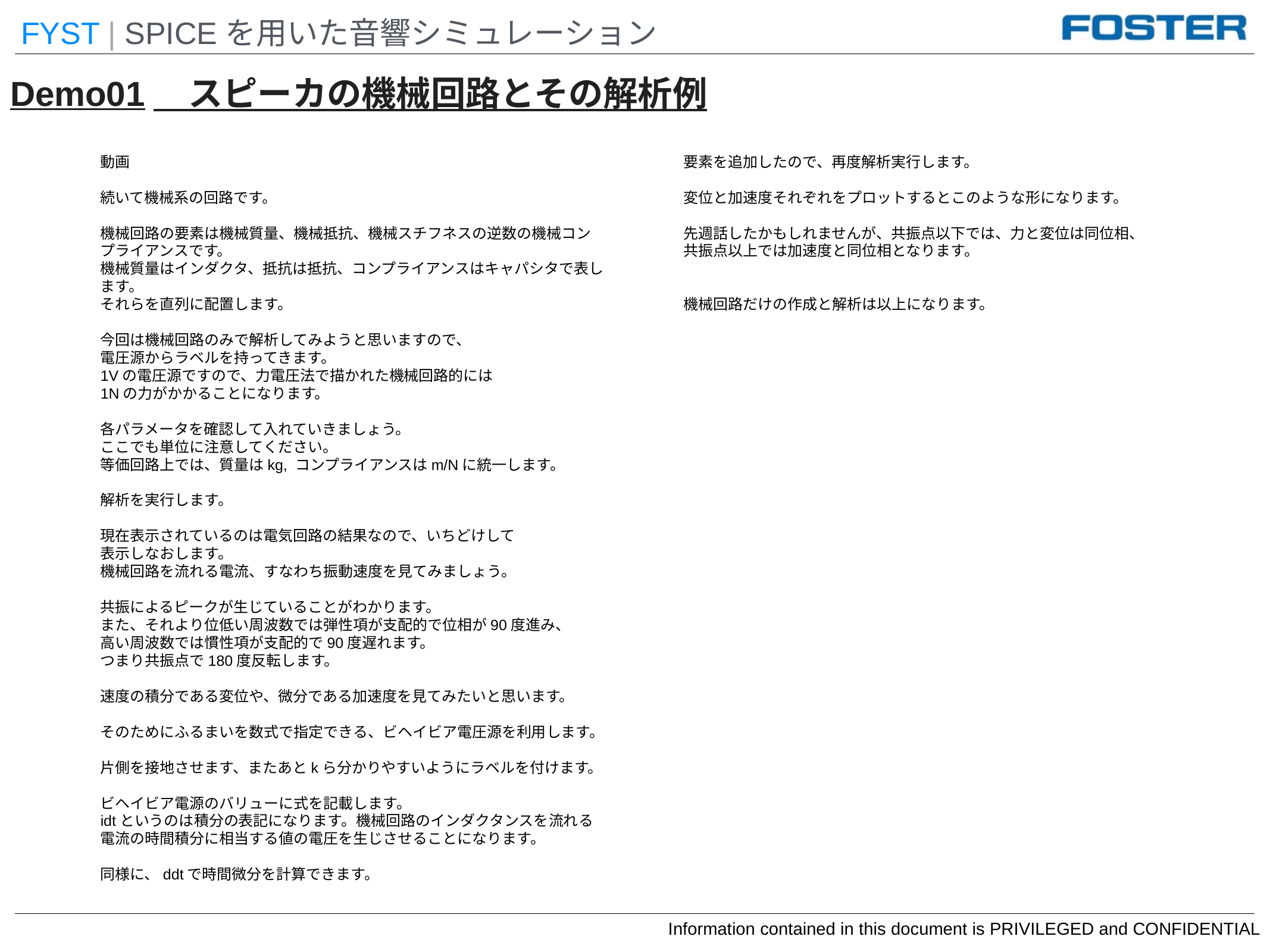

FYST | SPICEを用いた音響シミュレーション
Demo01　スピーカの機械回路とその解析例
動画

続いて機械系の回路です。

機械回路の要素は機械質量、機械抵抗、機械スチフネスの逆数の機械コンプライアンスです。
機械質量はインダクタ、抵抗は抵抗、コンプライアンスはキャパシタで表します。
それらを直列に配置します。

今回は機械回路のみで解析してみようと思いますので、
電圧源からラベルを持ってきます。
1Vの電圧源ですので、力電圧法で描かれた機械回路的には
1Nの力がかかることになります。

各パラメータを確認して入れていきましょう。
ここでも単位に注意してください。
等価回路上では、質量はkg, コンプライアンスはm/Nに統一します。

解析を実行します。

現在表示されているのは電気回路の結果なので、いちどけして
表示しなおします。
機械回路を流れる電流、すなわち振動速度を見てみましょう。

共振によるピークが生じていることがわかります。
また、それより位低い周波数では弾性項が支配的で位相が90度進み、
高い周波数では慣性項が支配的で90度遅れます。
つまり共振点で180度反転します。

速度の積分である変位や、微分である加速度を見てみたいと思います。

そのためにふるまいを数式で指定できる、ビヘイビア電圧源を利用します。

片側を接地させます、またあとkら分かりやすいようにラベルを付けます。

ビヘイビア電源のバリューに式を記載します。
idtというのは積分の表記になります。機械回路のインダクタンスを流れる電流の時間積分に相当する値の電圧を生じさせることになります。

同様に、ddtで時間微分を計算できます。
要素を追加したので、再度解析実行します。

変位と加速度それぞれをプロットするとこのような形になります。

先週話したかもしれませんが、共振点以下では、力と変位は同位相、
共振点以上では加速度と同位相となります。

機械回路だけの作成と解析は以上になります。